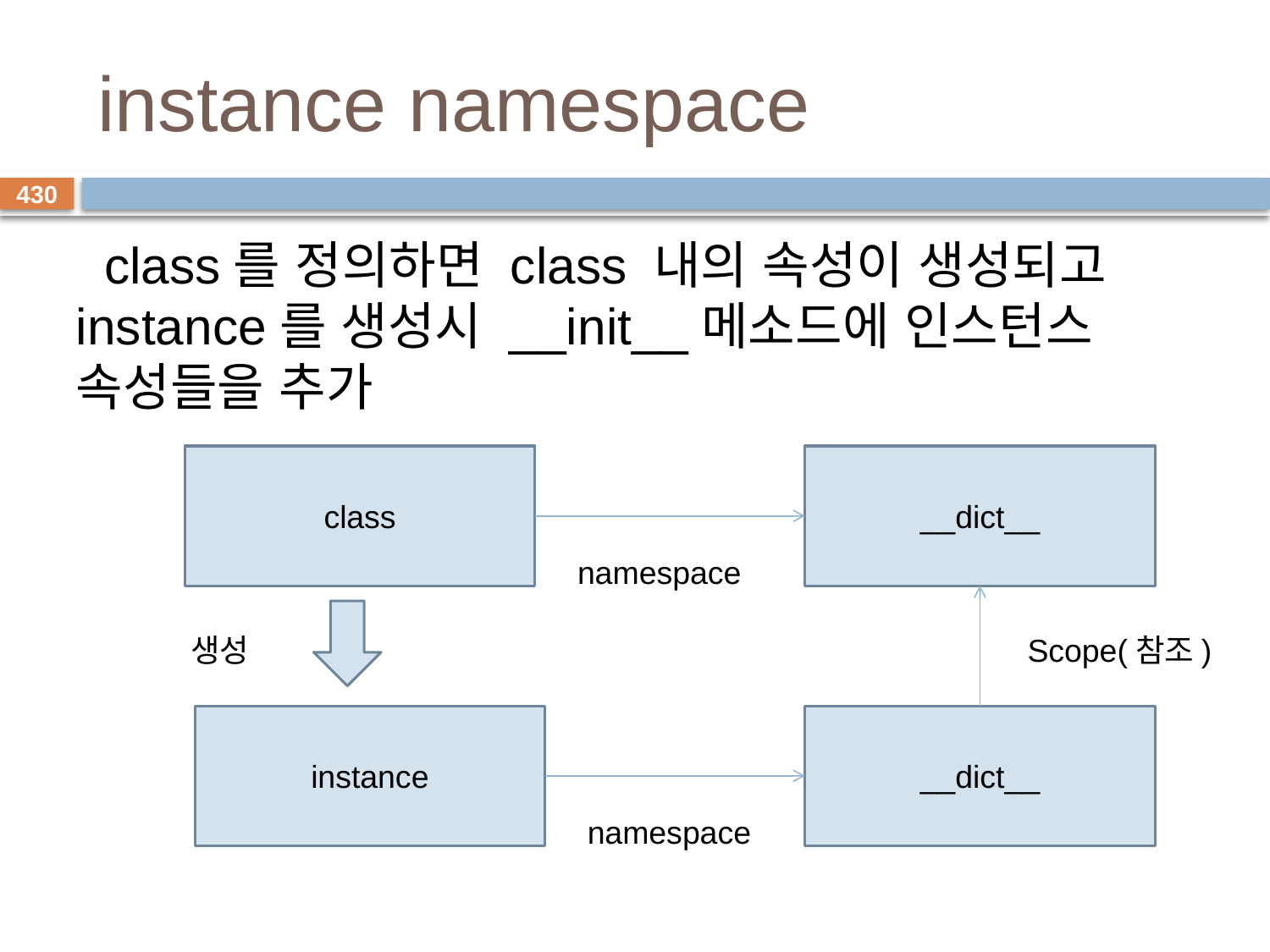

# instance namespace
430
  class를 정의하면 class 내의 속성이 생성되고 instance를 생성시 __init__메소드에 인스턴스 속성들을 추가
class
__dict__
namespace

생성
Scope(참조)
instance
__dict__
namespace